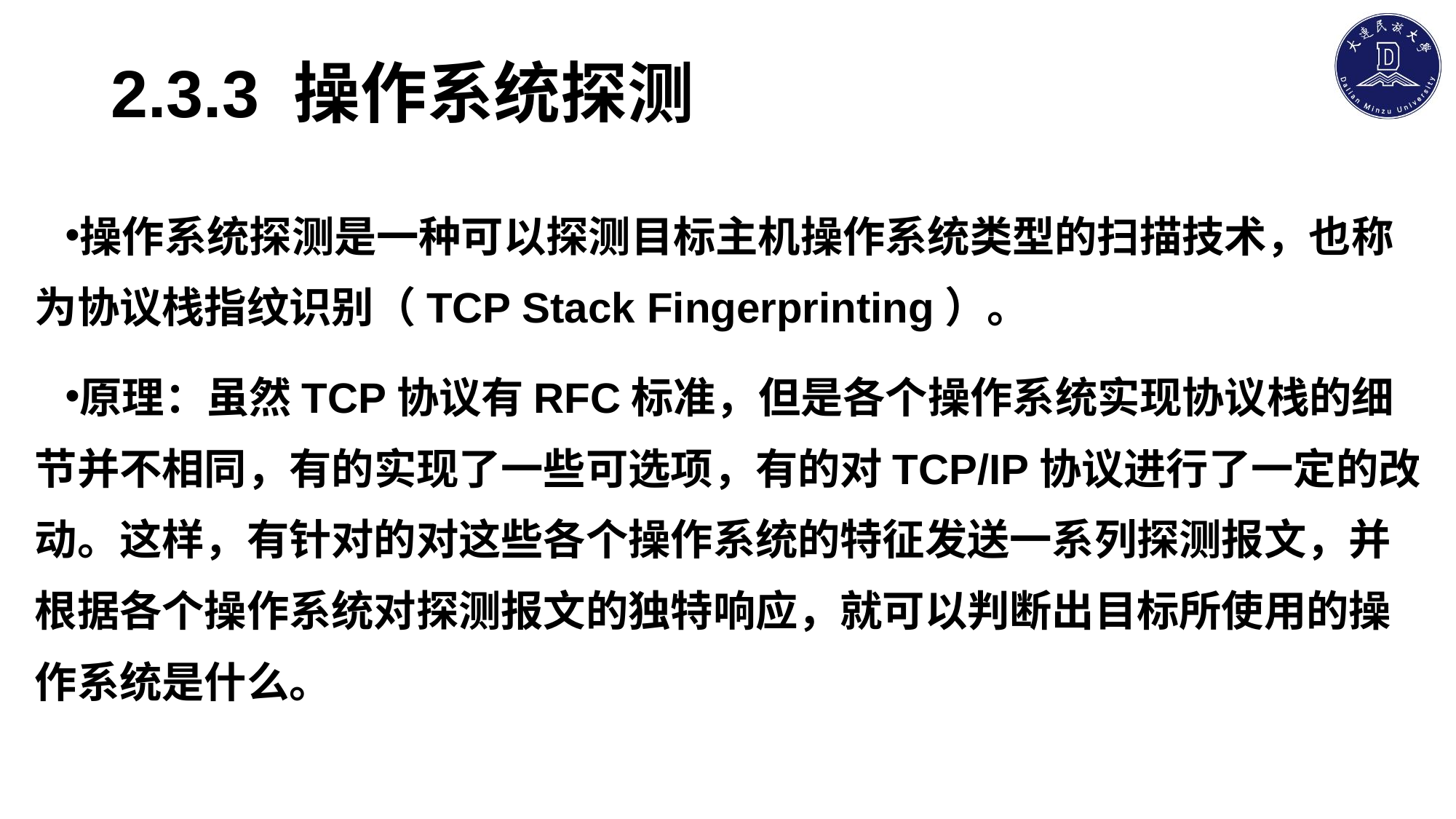

# 2.3.3 操作系统探测
操作系统探测是一种可以探测目标主机操作系统类型的扫描技术，也称为协议栈指纹识别（TCP Stack Fingerprinting）。
原理：虽然TCP协议有RFC标准，但是各个操作系统实现协议栈的细节并不相同，有的实现了一些可选项，有的对TCP/IP协议进行了一定的改动。这样，有针对的对这些各个操作系统的特征发送一系列探测报文，并根据各个操作系统对探测报文的独特响应，就可以判断出目标所使用的操作系统是什么。